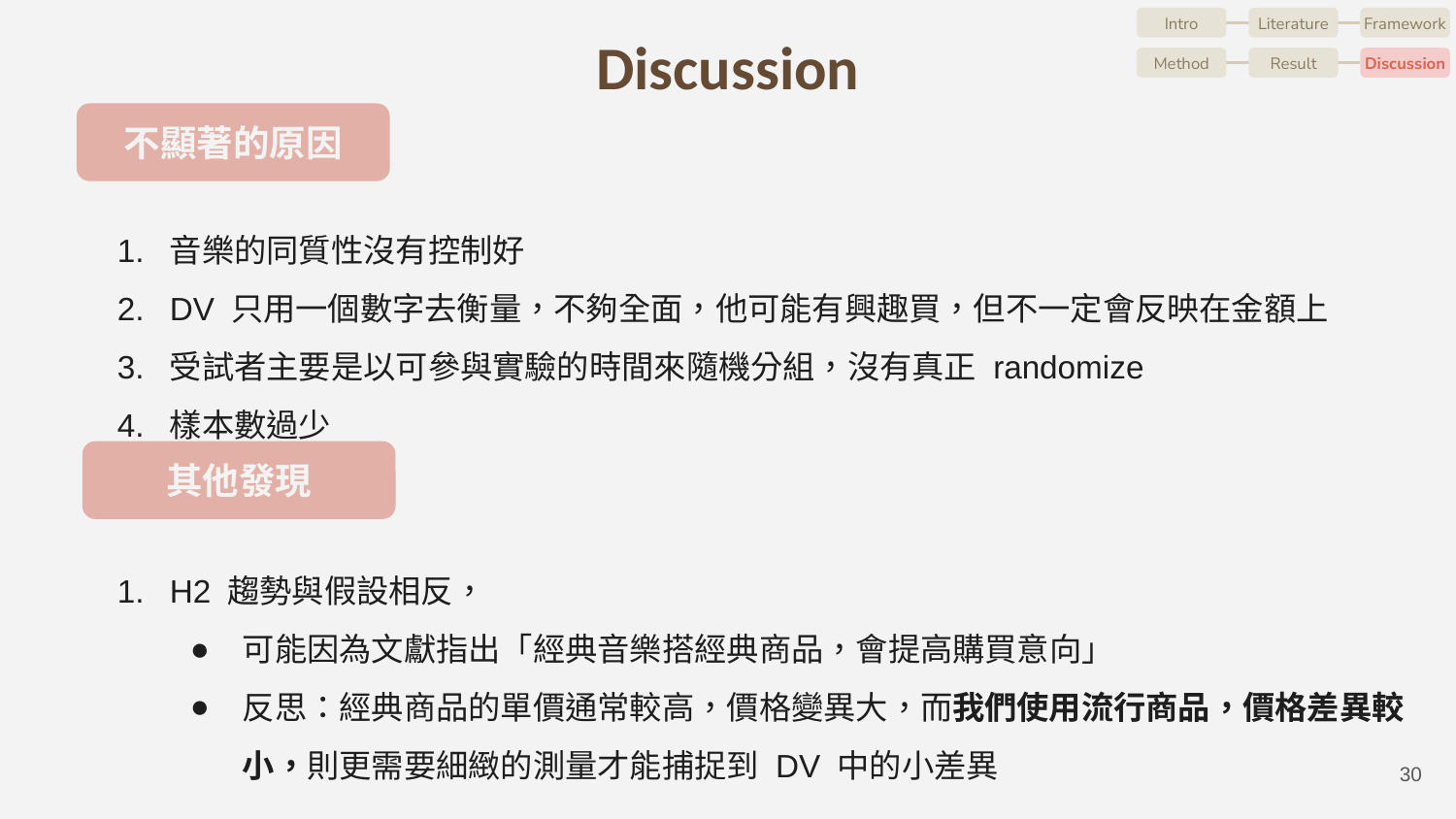

Intro
Literature
Framework
Method
Result
Discussion
# Discussion
不顯著的原因
音樂的同質性沒有控制好
DV 只用一個數字去衡量，不夠全面，他可能有興趣買，但不一定會反映在金額上
受試者主要是以可參與實驗的時間來隨機分組，沒有真正 randomize
樣本數過少
其他發現
H2 趨勢與假設相反，
可能因為文獻指出「經典音樂搭經典商品，會提高購買意向」
反思：經典商品的單價通常較高，價格變異大，而我們使用流行商品，價格差異較小，則更需要細緻的測量才能捕捉到 DV 中的小差異
30